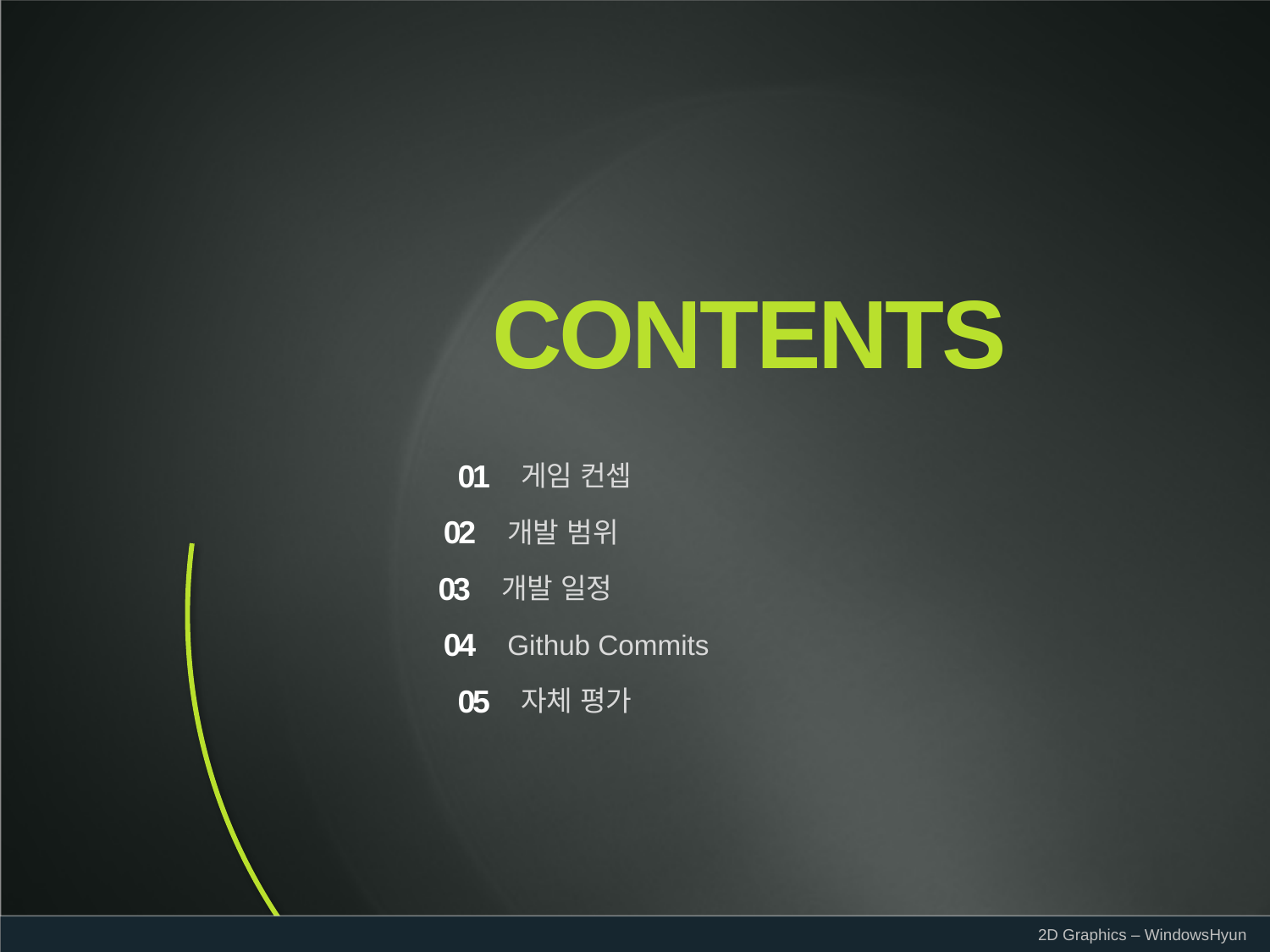

CONTENTS
01
게임 컨셉
02
개발 범위
03
개발 일정
04
Github Commits
05
자체 평가